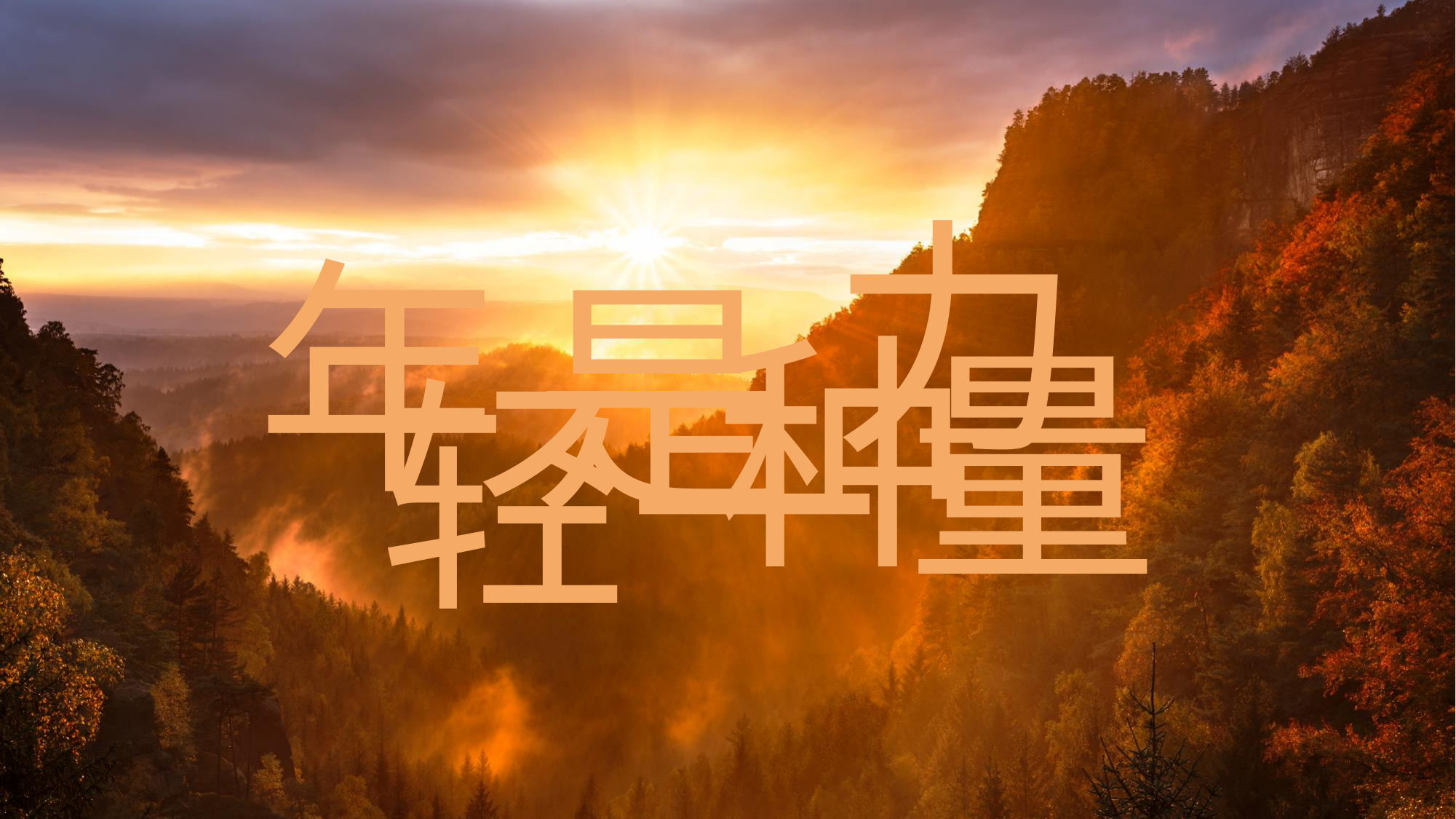

力
年
是
种
量
轻
一